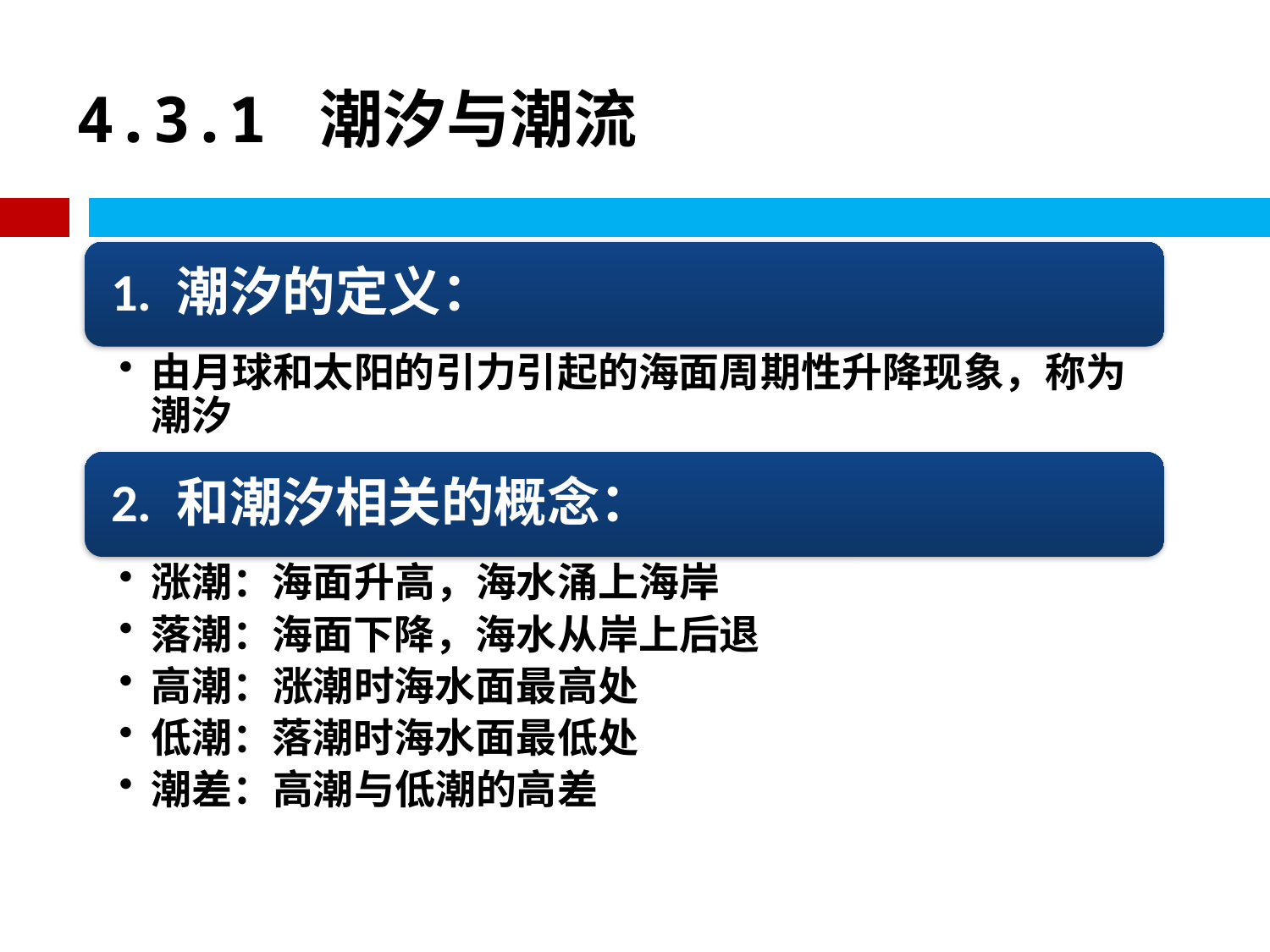

# 4.3.1 潮汐与潮流
1. 潮汐的定义：
由月球和太阳的引力引起的海面周期性升降现象，称为潮汐
2. 和潮汐相关的概念：
涨潮：海面升高，海水涌上海岸
落潮：海面下降，海水从岸上后退
高潮：涨潮时海水面最高处
低潮：落潮时海水面最低处
潮差：高潮与低潮的高差